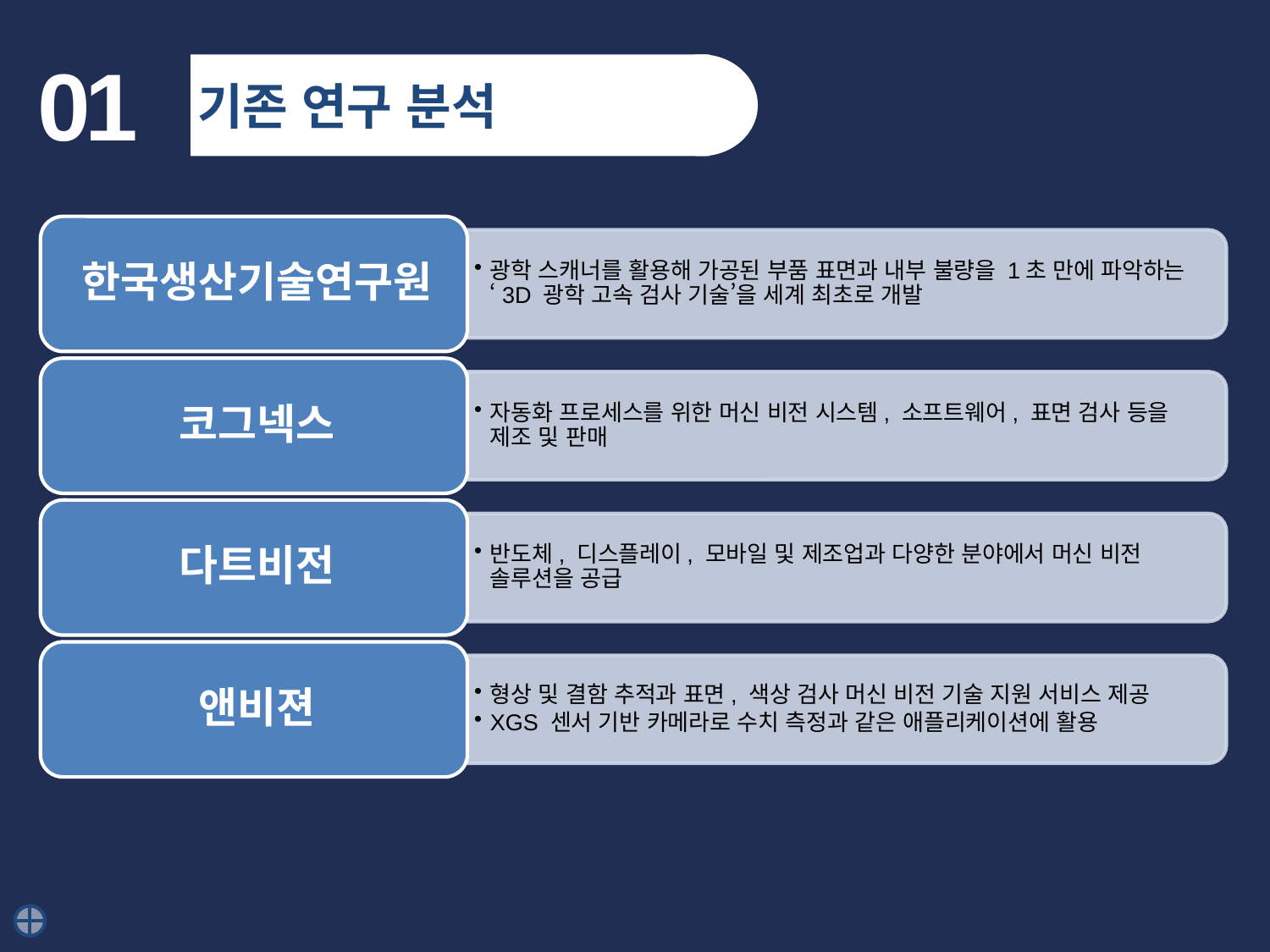

01

기존 연구 분석
광학 스캐너를 활용해 가공된 부품 표면과 내부 불량을 1초 만에 파악하는 ‘3D 광학 고속 검사 기술’을 세계 최초로 개발
한국생산기술연구원
자동화 프로세스를 위한 머신 비전 시스템, 소프트웨어, 표면 검사 등을 제조 및 판매
코그넥스
반도체, 디스플레이, 모바일 및 제조업과 다양한 분야에서 머신 비전 솔루션을 공급
다트비전
형상 및 결함 추적과 표면, 색상 검사 머신 비전 기술 지원 서비스 제공
XGS 센서 기반 카메라로 수치 측정과 같은 애플리케이션에 활용
앤비젼